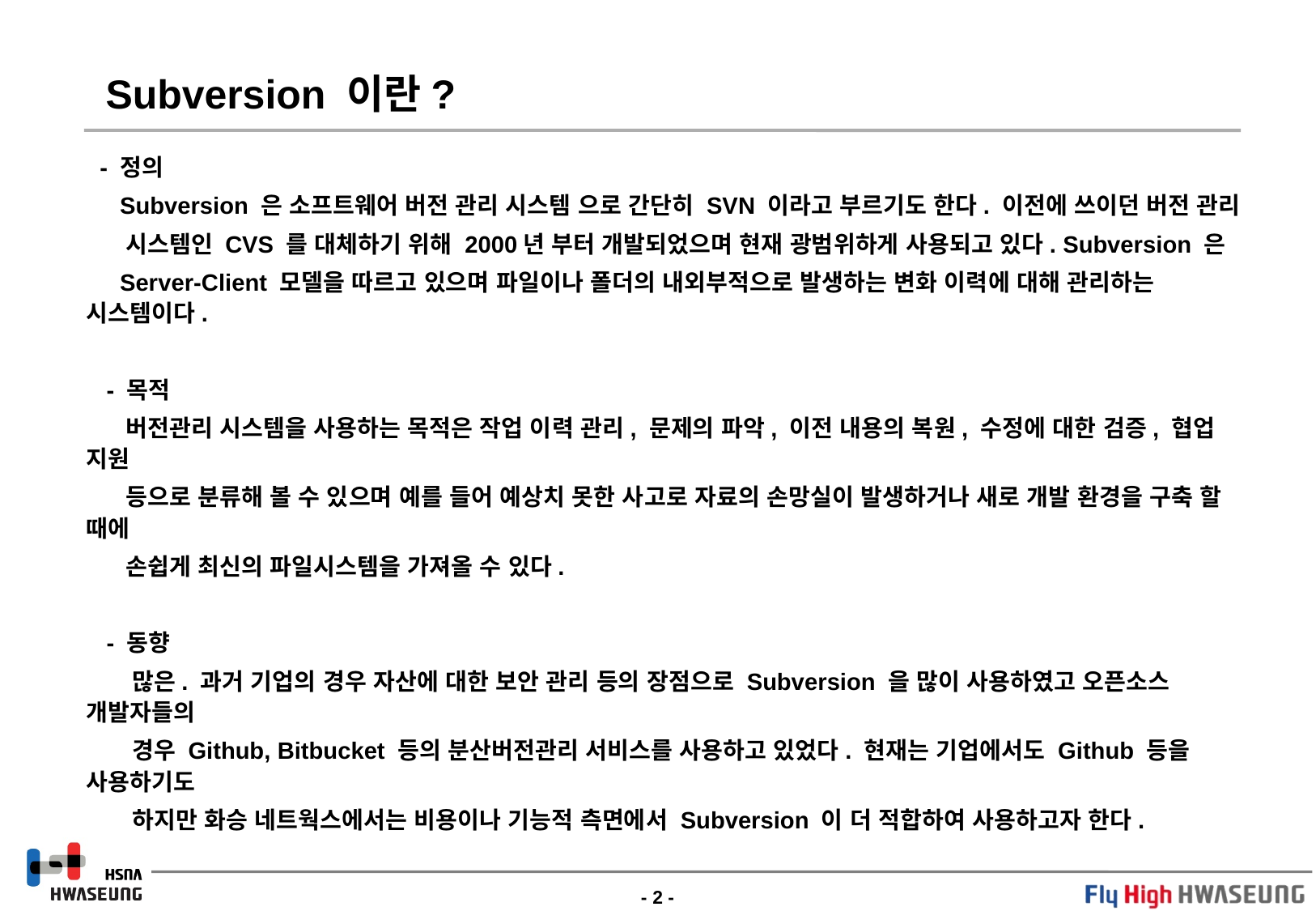

Subversion 이란?

  - 정의
     Subversion 은 소프트웨어 버전 관리 시스템 으로 간단히 SVN 이라고 부르기도 한다. 이전에 쓰이던 버전 관리
     시스템인 CVS 를 대체하기 위해 2000년 부터 개발되었으며 현재 광범위하게 사용되고 있다. Subversion 은
     Server-Client 모델을 따르고 있으며 파일이나 폴더의 내외부적으로 발생하는 변화 이력에 대해 관리하는 시스템이다.

   - 목적
     버전관리 시스템을 사용하는 목적은 작업 이력 관리, 문제의 파악, 이전 내용의 복원, 수정에 대한 검증, 협업 지원
     등으로 분류해 볼 수 있으며 예를 들어 예상치 못한 사고로 자료의 손망실이 발생하거나 새로 개발 환경을 구축 할 때에
     손쉽게 최신의 파일시스템을 가져올 수 있다.

   - 동향
      많은. 과거 기업의 경우 자산에 대한 보안 관리 등의 장점으로 Subversion 을 많이 사용하였고 오픈소스 개발자들의
      경우 Github, Bitbucket 등의 분산버전관리 서비스를 사용하고 있었다. 현재는 기업에서도 Github 등을 사용하기도
      하지만 화승 네트웍스에서는 비용이나 기능적 측면에서 Subversion 이 더 적합하여 사용하고자 한다.